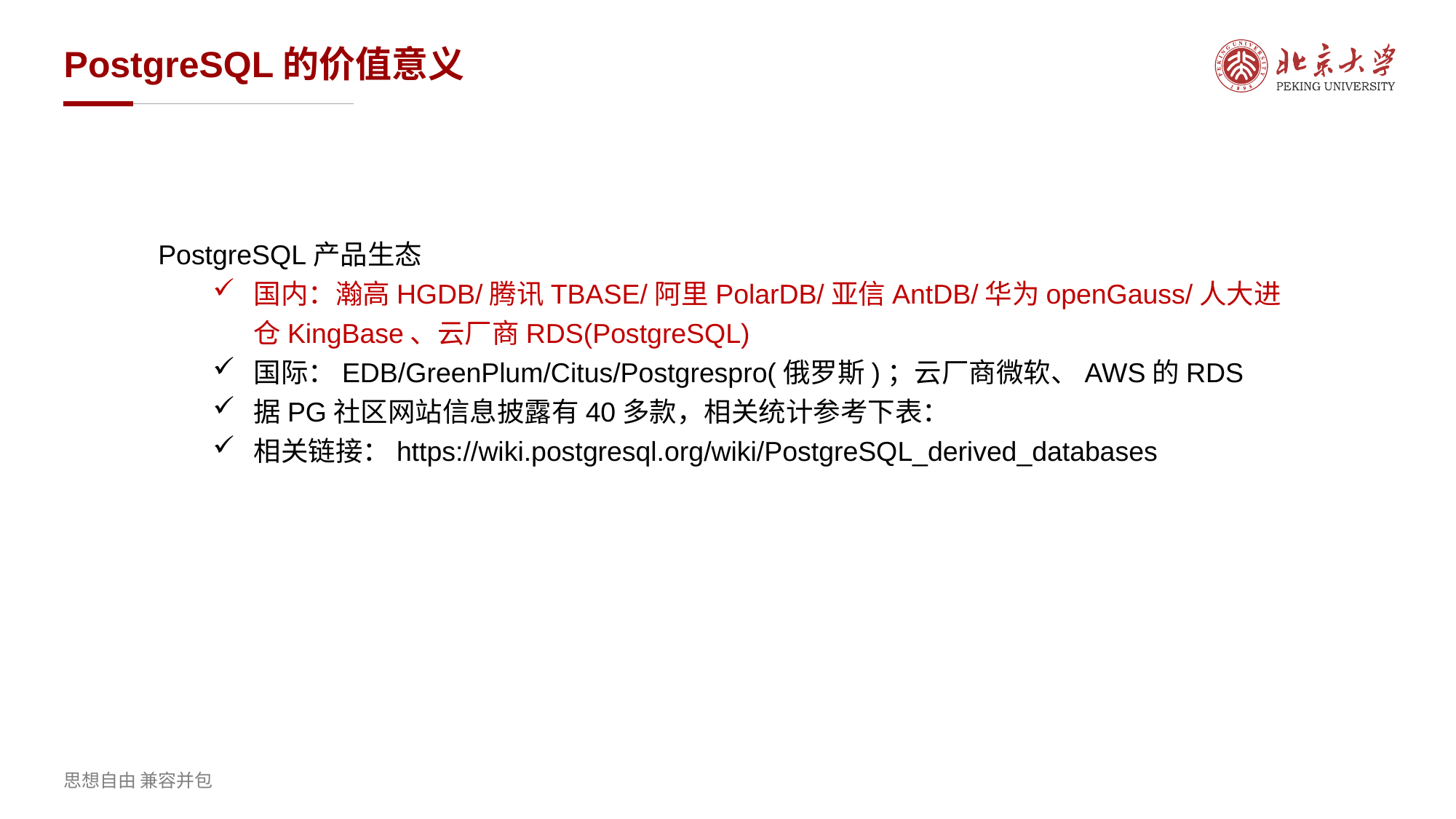

# PostgreSQL的价值意义
PostgreSQL产品生态
国内：瀚高HGDB/腾讯TBASE/阿里PolarDB/亚信AntDB/华为openGauss/人大进仓KingBase、云厂商RDS(PostgreSQL)
国际：EDB/GreenPlum/Citus/Postgrespro(俄罗斯)；云厂商微软、AWS的RDS
据PG社区网站信息披露有40多款，相关统计参考下表：
相关链接：https://wiki.postgresql.org/wiki/PostgreSQL_derived_databases